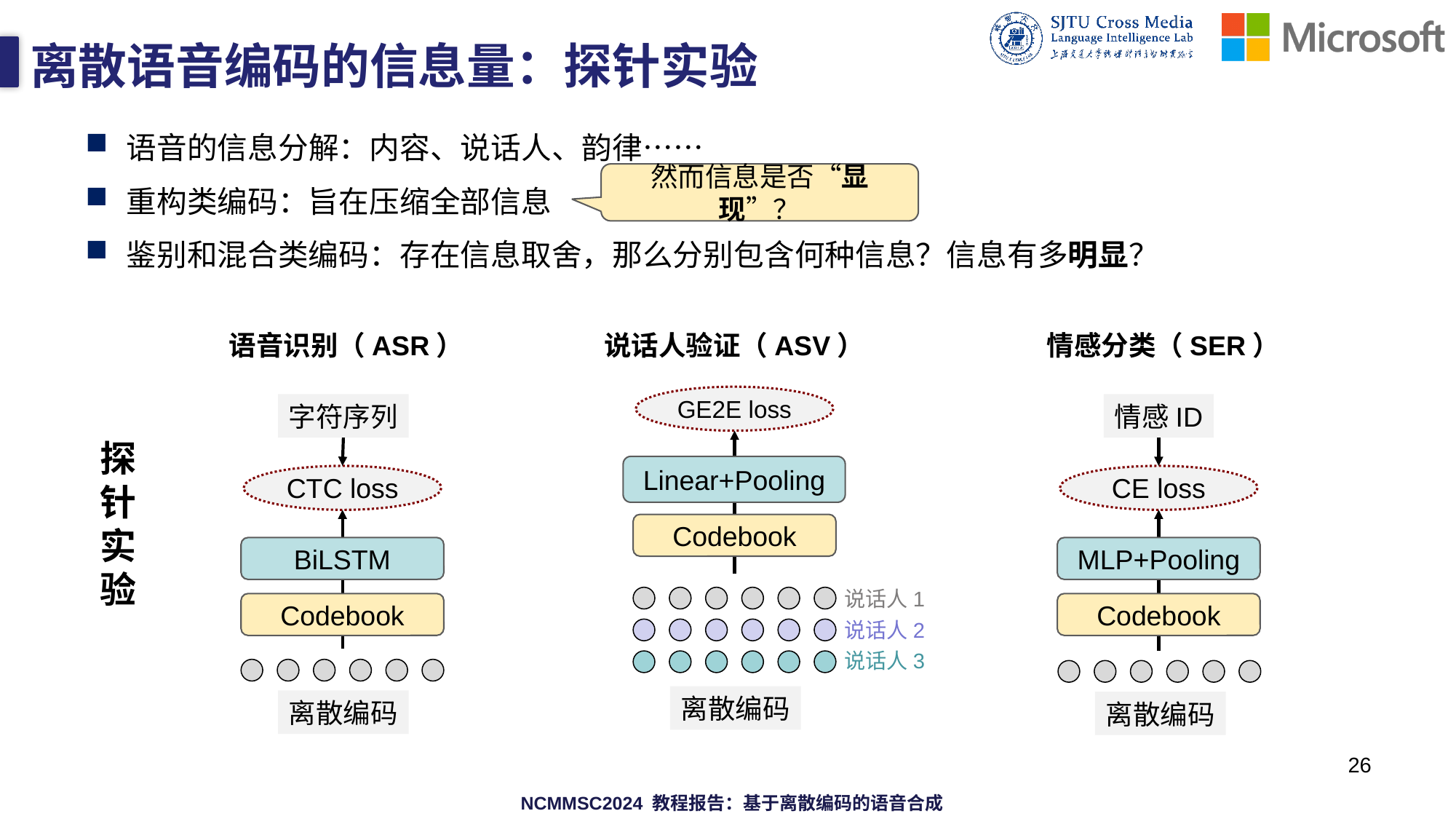

# 离散语音编码的信息量：探针实验
语音的信息分解：内容、说话人、韵律……
重构类编码：旨在压缩全部信息
鉴别和混合类编码：存在信息取舍，那么分别包含何种信息？信息有多明显？
然而信息是否“显现”？
语音识别（ASR）
说话人验证（ASV）
情感分类（SER）
GE2E loss
字符序列
情感ID
探针实验
Linear+Pooling
CTC loss
CE loss
Codebook
BiLSTM
MLP+Pooling
说话人1

Codebook
Codebook
说话人2

说话人3

离散编码
离散编码
离散编码
26